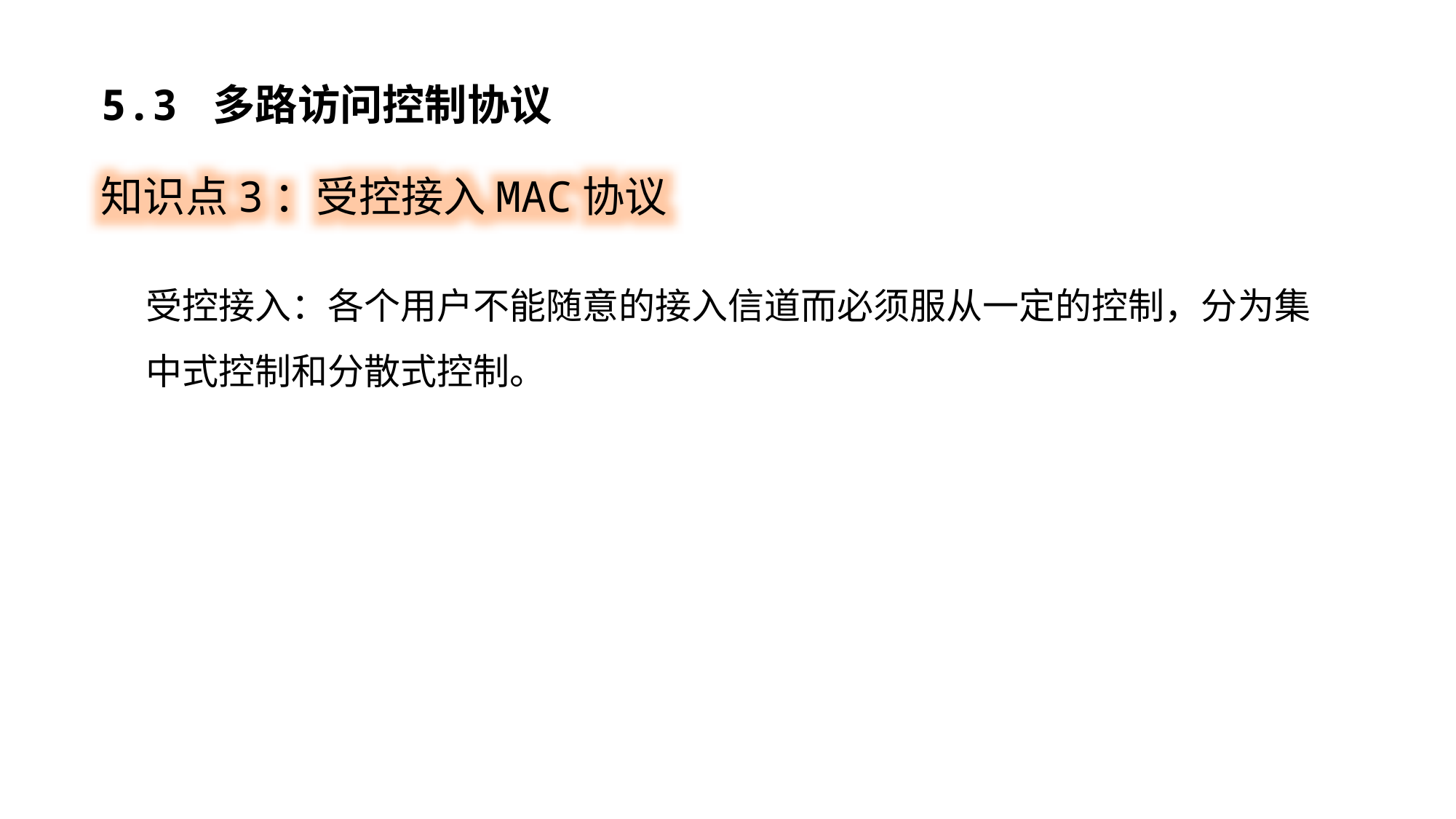

5.3 多路访问控制协议
知识点3：受控接入MAC协议
受控接入：各个用户不能随意的接入信道而必须服从一定的控制，分为集中式控制和分散式控制。